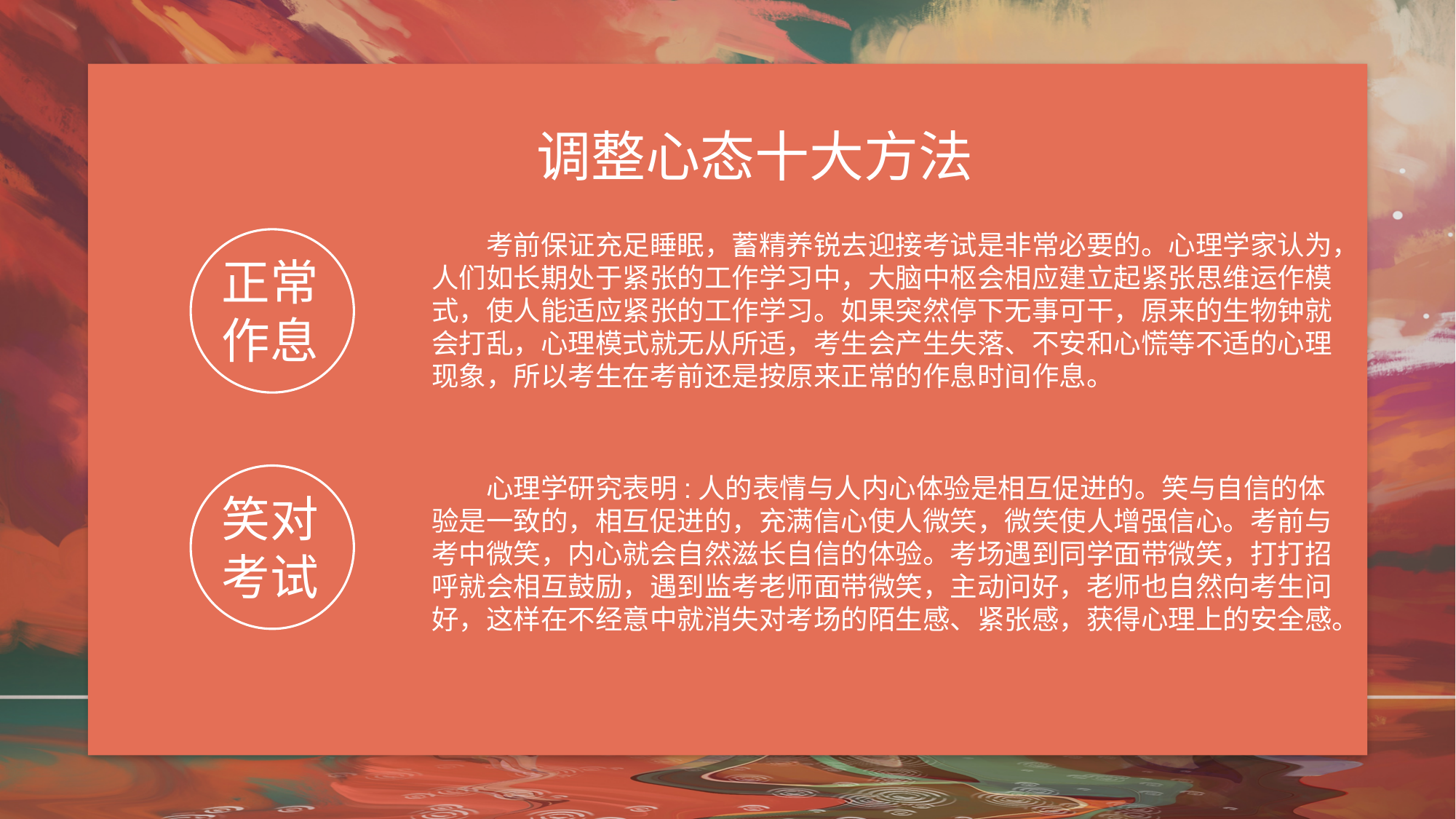

调整心态十大方法
考前保证充足睡眠，蓄精养锐去迎接考试是非常必要的。心理学家认为，人们如长期处于紧张的工作学习中，大脑中枢会相应建立起紧张思维运作模式，使人能适应紧张的工作学习。如果突然停下无事可干，原来的生物钟就会打乱，心理模式就无从所适，考生会产生失落、不安和心慌等不适的心理现象，所以考生在考前还是按原来正常的作息时间作息。

正常
作息

笑对
考试
心理学研究表明:人的表情与人内心体验是相互促进的。笑与自信的体验是一致的，相互促进的，充满信心使人微笑，微笑使人增强信心。考前与考中微笑，内心就会自然滋长自信的体验。考场遇到同学面带微笑，打打招呼就会相互鼓励，遇到监考老师面带微笑，主动问好，老师也自然向考生问好，这样在不经意中就消失对考场的陌生感、紧张感，获得心理上的安全感。